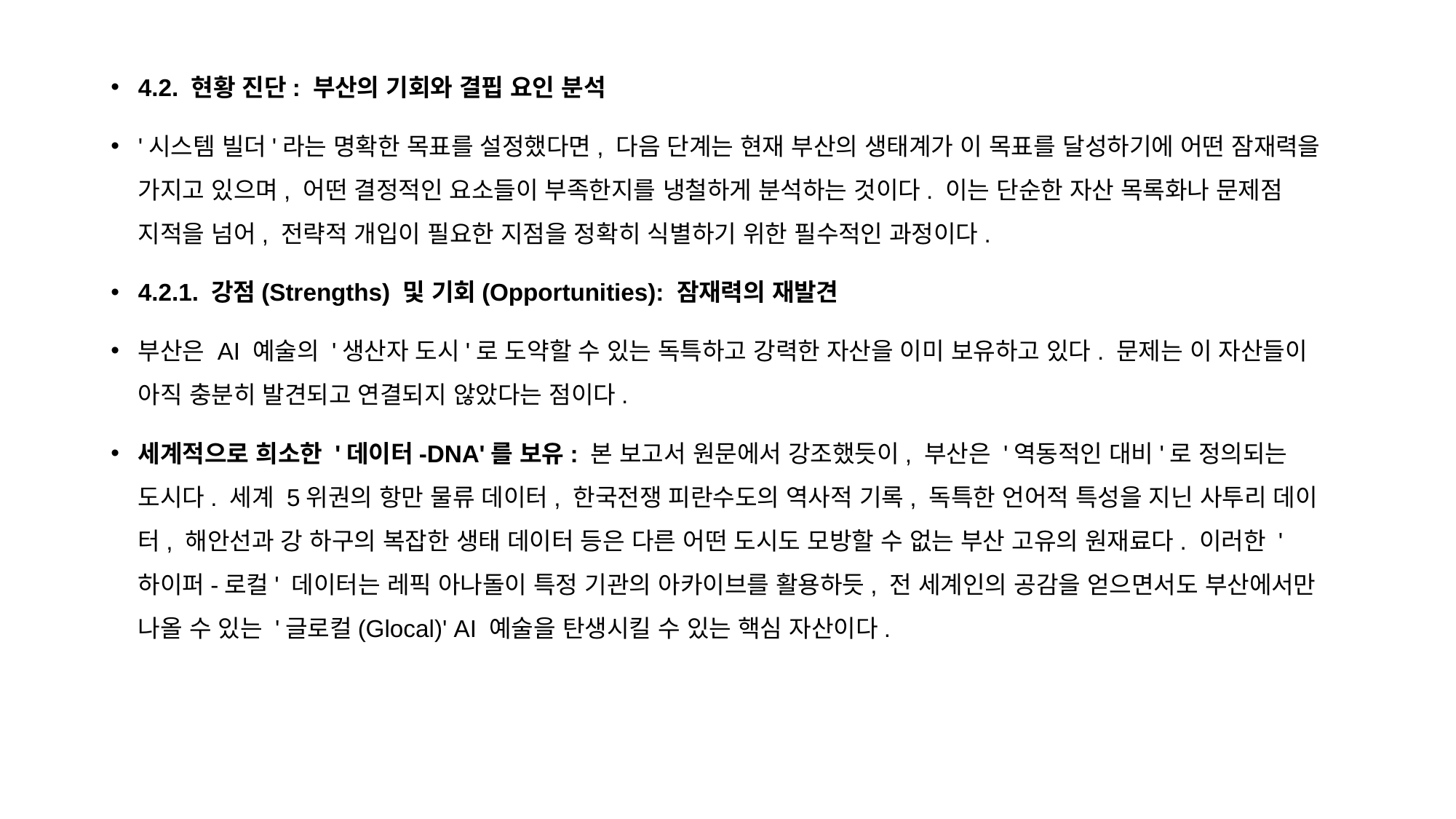

4.2. 현황 진단: 부산의 기회와 결핍 요인 분석
'시스템 빌더'라는 명확한 목표를 설정했다면, 다음 단계는 현재 부산의 생태계가 이 목표를 달성하기에 어떤 잠재력을 가지고 있으며, 어떤 결정적인 요소들이 부족한지를 냉철하게 분석하는 것이다. 이는 단순한 자산 목록화나 문제점 지적을 넘어, 전략적 개입이 필요한 지점을 정확히 식별하기 위한 필수적인 과정이다.
4.2.1. 강점(Strengths) 및 기회(Opportunities): 잠재력의 재발견
부산은 AI 예술의 '생산자 도시'로 도약할 수 있는 독특하고 강력한 자산을 이미 보유하고 있다. 문제는 이 자산들이 아직 충분히 발견되고 연결되지 않았다는 점이다.
세계적으로 희소한 '데이터-DNA'를 보유: 본 보고서 원문에서 강조했듯이, 부산은 '역동적인 대비'로 정의되는 도시다. 세계 5위권의 항만 물류 데이터, 한국전쟁 피란수도의 역사적 기록, 독특한 언어적 특성을 지닌 사투리 데이터, 해안선과 강 하구의 복잡한 생태 데이터 등은 다른 어떤 도시도 모방할 수 없는 부산 고유의 원재료다. 이러한 '하이퍼-로컬' 데이터는 레픽 아나돌이 특정 기관의 아카이브를 활용하듯, 전 세계인의 공감을 얻으면서도 부산에서만 나올 수 있는 '글로컬(Glocal)' AI 예술을 탄생시킬 수 있는 핵심 자산이다.